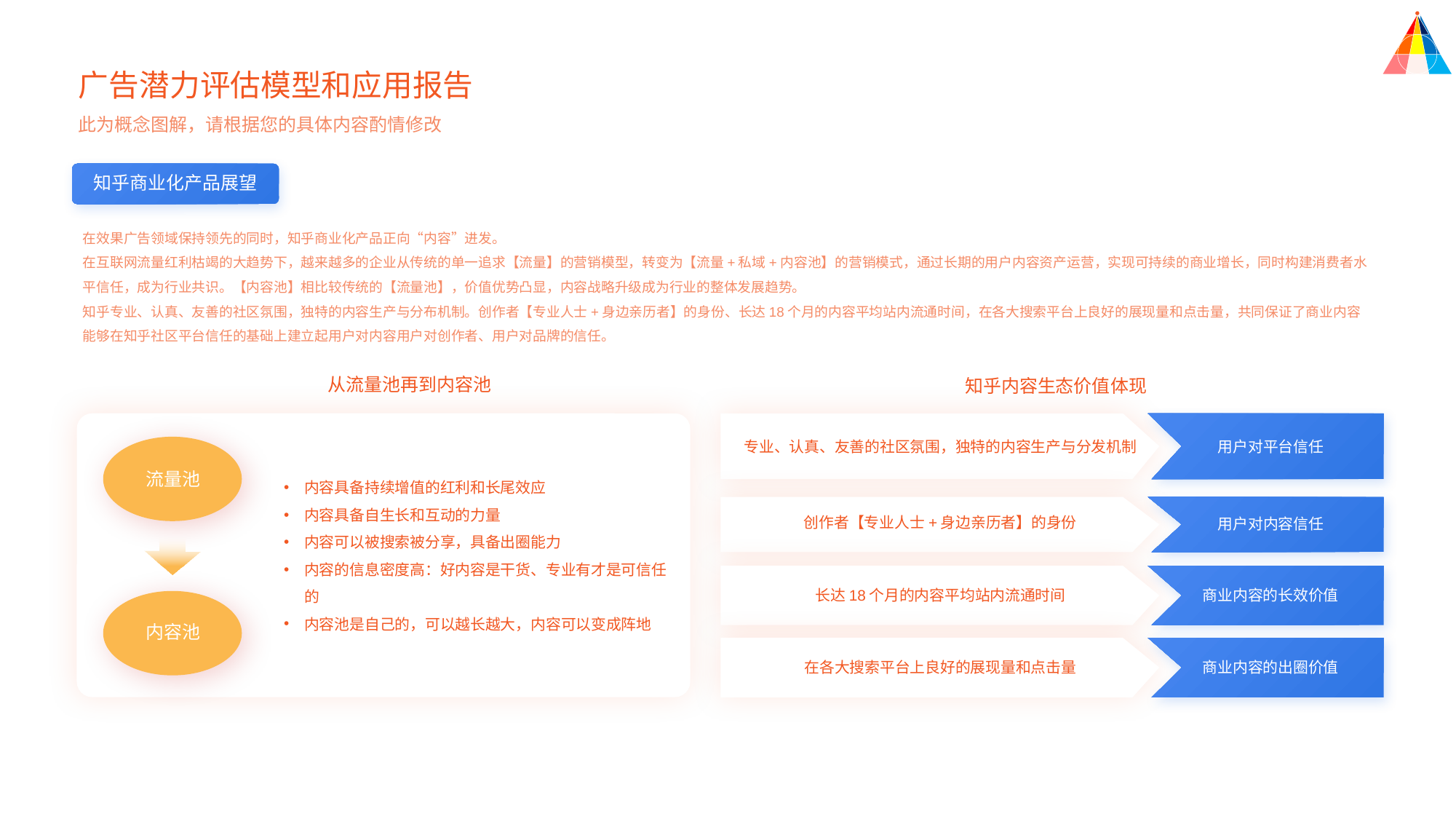

广告潜力评估模型和应用报告
此为概念图解，请根据您的具体内容酌情修改

知乎商业化产品展望
在效果广告领域保持领先的同时，知乎商业化产品正向“内容”进发。
在互联网流量红利枯竭的大趋势下，越来越多的企业从传统的单一追求【流量】的营销模型，转变为【流量+私域+内容池】的营销模式，通过长期的用户内容资产运营，实现可持续的商业增长，同时构建消费者水平信任，成为行业共识。【内容池】相比较传统的【流量池】，价值优势凸显，内容战略升级成为行业的整体发展趋势。
知乎专业、认真、友善的社区氛围，独特的内容生产与分布机制。创作者【专业人士+身边亲历者】的身份、长达18个月的内容平均站内流通时间，在各大搜索平台上良好的展现量和点击量，共同保证了商业内容能够在知乎社区平台信任的基础上建立起用户对内容用户对创作者、用户对品牌的信任。
从流量池再到内容池
知乎内容生态价值体现

专业、认真、友善的社区氛围，独特的内容生产与分发机制
用户对平台信任
用户对内容信任
商业内容的长效价值
商业内容的出圈价值

流量池
内容具备持续增值的红利和长尾效应
内容具备自生长和互动的力量
内容可以被搜索被分享，具备出圈能力
内容的信息密度高：好内容是干货、专业有才是可信任的
内容池是自己的，可以越长越大，内容可以变成阵地

创作者【专业人士+身边亲历者】的身份

长达18个月的内容平均站内流通时间

内容池

在各大搜索平台上良好的展现量和点击量